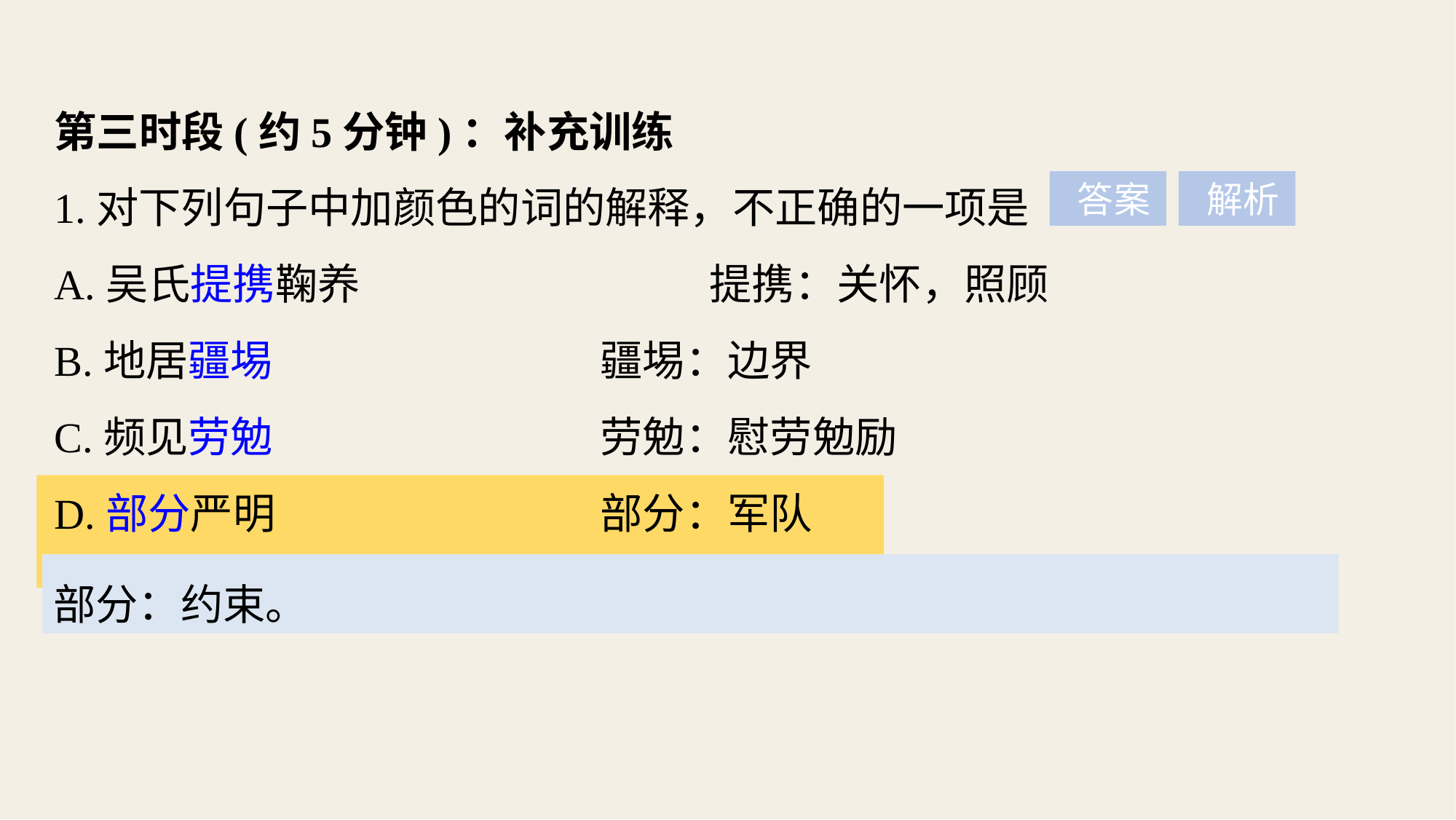

第三时段(约5分钟)：补充训练
1.对下列句子中加颜色的词的解释，不正确的一项是
A.吴氏提携鞠养　　　　　　	提携：关怀，照顾
B.地居疆埸  			疆埸：边界
C.频见劳勉  			劳勉：慰劳勉励
D.部分严明  			部分：军队
 答案
 解析

部分：约束。